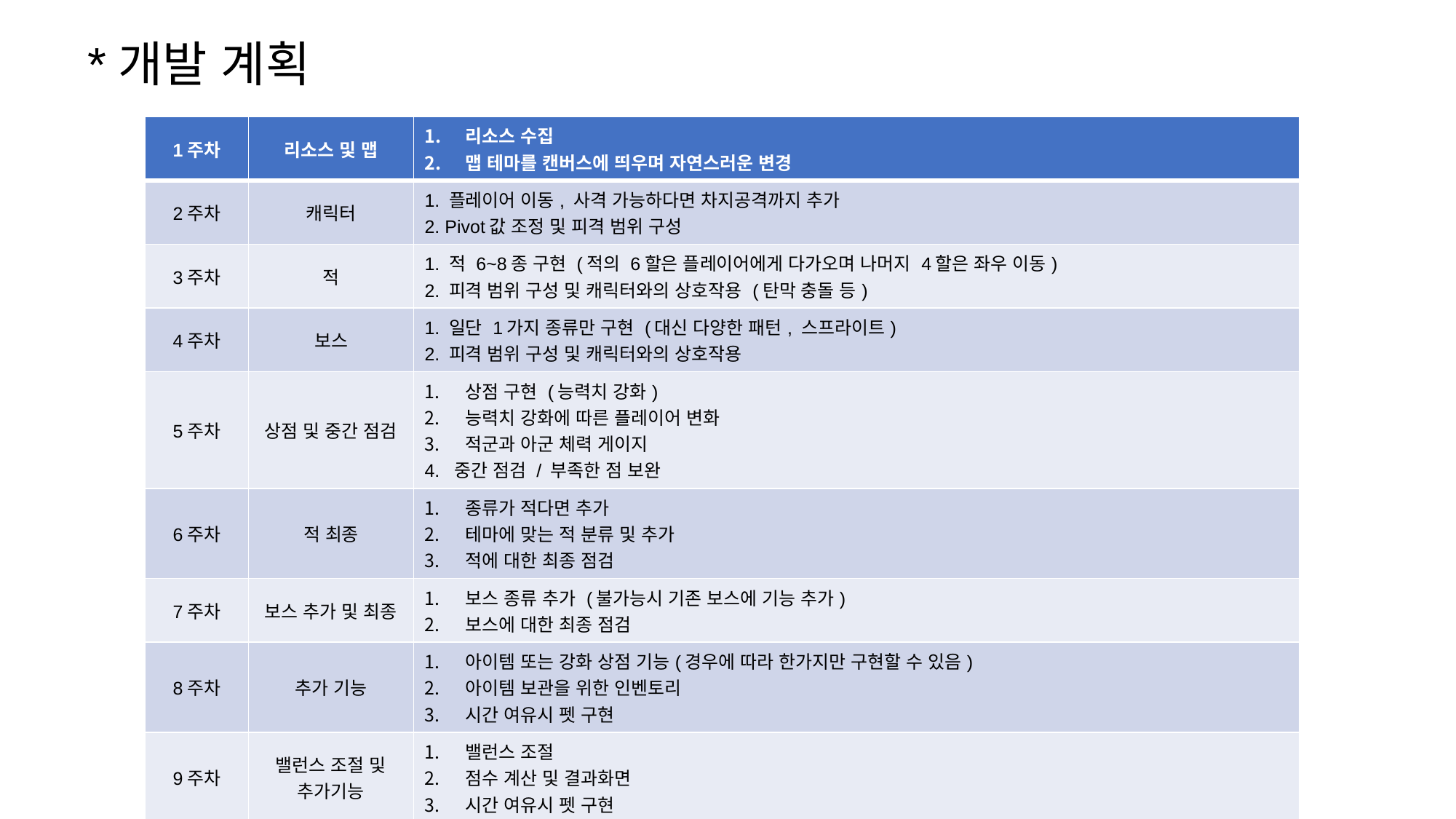

# *개발 계획
| 1주차 | 리소스 및 맵 | 리소스 수집 맵 테마를 캔버스에 띄우며 자연스러운 변경 |
| --- | --- | --- |
| 2주차 | 캐릭터 | 1. 플레이어 이동, 사격 가능하다면 차지공격까지 추가 2. Pivot값 조정 및 피격 범위 구성 |
| 3주차 | 적 | 1. 적 6~8종 구현 (적의 6할은 플레이어에게 다가오며 나머지 4할은 좌우 이동) 2. 피격 범위 구성 및 캐릭터와의 상호작용 (탄막 충돌 등) |
| 4주차 | 보스 | 1. 일단 1가지 종류만 구현 (대신 다양한 패턴, 스프라이트) 2. 피격 범위 구성 및 캐릭터와의 상호작용 |
| 5주차 | 상점 및 중간 점검 | 상점 구현 (능력치 강화) 능력치 강화에 따른 플레이어 변화 적군과 아군 체력 게이지 4. 중간 점검 / 부족한 점 보완 |
| 6주차 | 적 최종 | 종류가 적다면 추가 테마에 맞는 적 분류 및 추가 적에 대한 최종 점검 |
| 7주차 | 보스 추가 및 최종 | 보스 종류 추가 (불가능시 기존 보스에 기능 추가) 보스에 대한 최종 점검 |
| 8주차 | 추가 기능 | 아이템 또는 강화 상점 기능(경우에 따라 한가지만 구현할 수 있음) 아이템 보관을 위한 인벤토리 시간 여유시 펫 구현 |
| 9주차 | 밸런스 조절 및 추가기능 | 밸런스 조절 점수 계산 및 결과화면 시간 여유시 펫 구현 |
| 10주차 | 마무리 | 1. 최종 점검 및 릴리즈 |